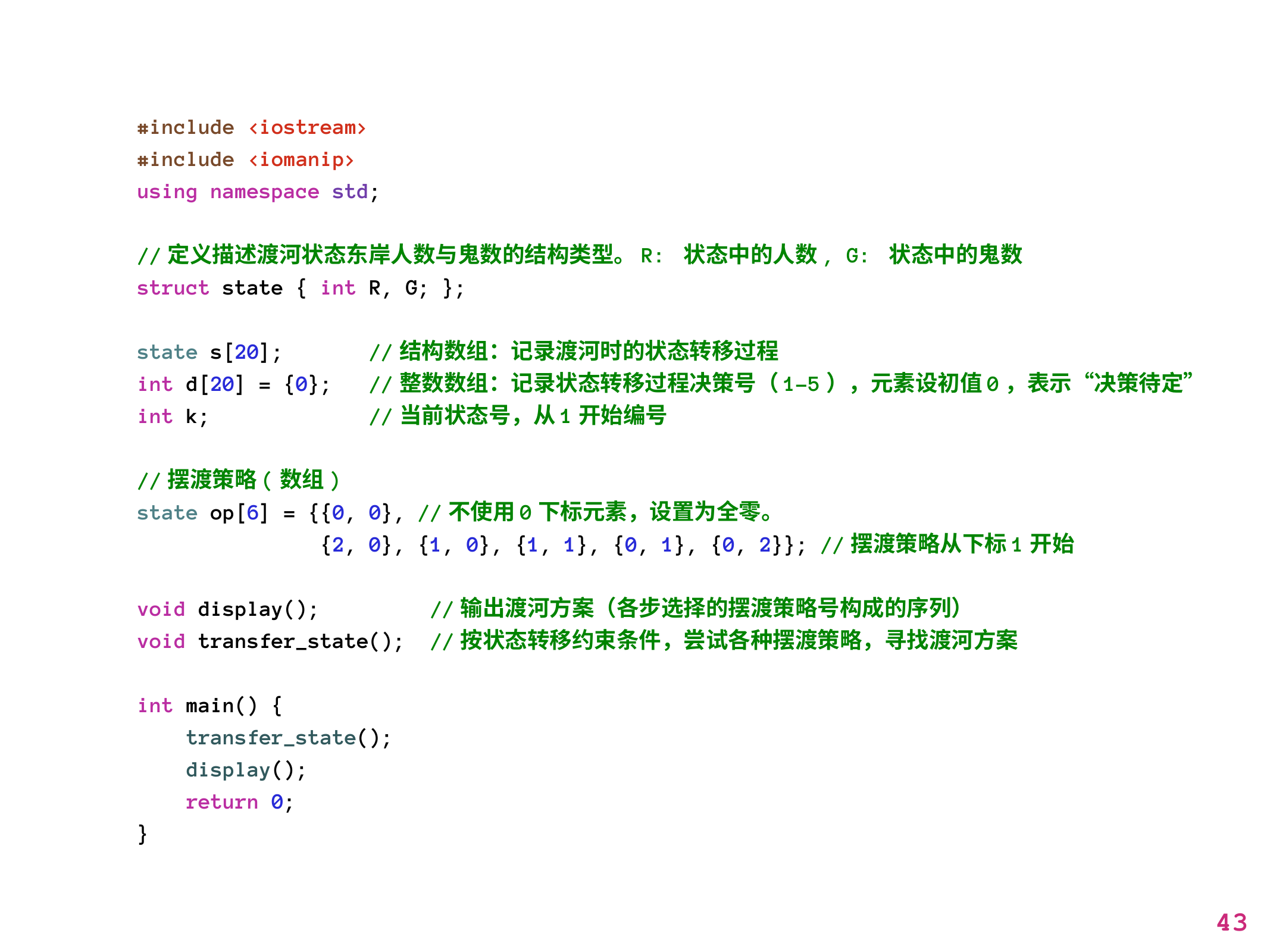

#include <iostream>
#include <iomanip>
using namespace std;

//定义描述渡河状态东岸人数与鬼数的结构类型。R: 状态中的人数, G: 状态中的鬼数
struct state { int R, G; };

state s[20];       //结构数组：记录渡河时的状态转移过程
int d[20] = {0};   //整数数组：记录状态转移过程决策号（1-5），元素设初值0，表示“决策待定”
int k;             //当前状态号，从1开始编号

//摆渡策略(数组)
state op[6] = {{0, 0}, //不使用0下标元素，设置为全零。
               {2, 0}, {1, 0}, {1, 1}, {0, 1}, {0, 2}}; //摆渡策略从下标1开始

void display();         //输出渡河方案（各步选择的摆渡策略号构成的序列）
void transfer_state();  //按状态转移约束条件，尝试各种摆渡策略，寻找渡河方案

int main() {
    transfer_state();
    display();
    return 0;
}
43